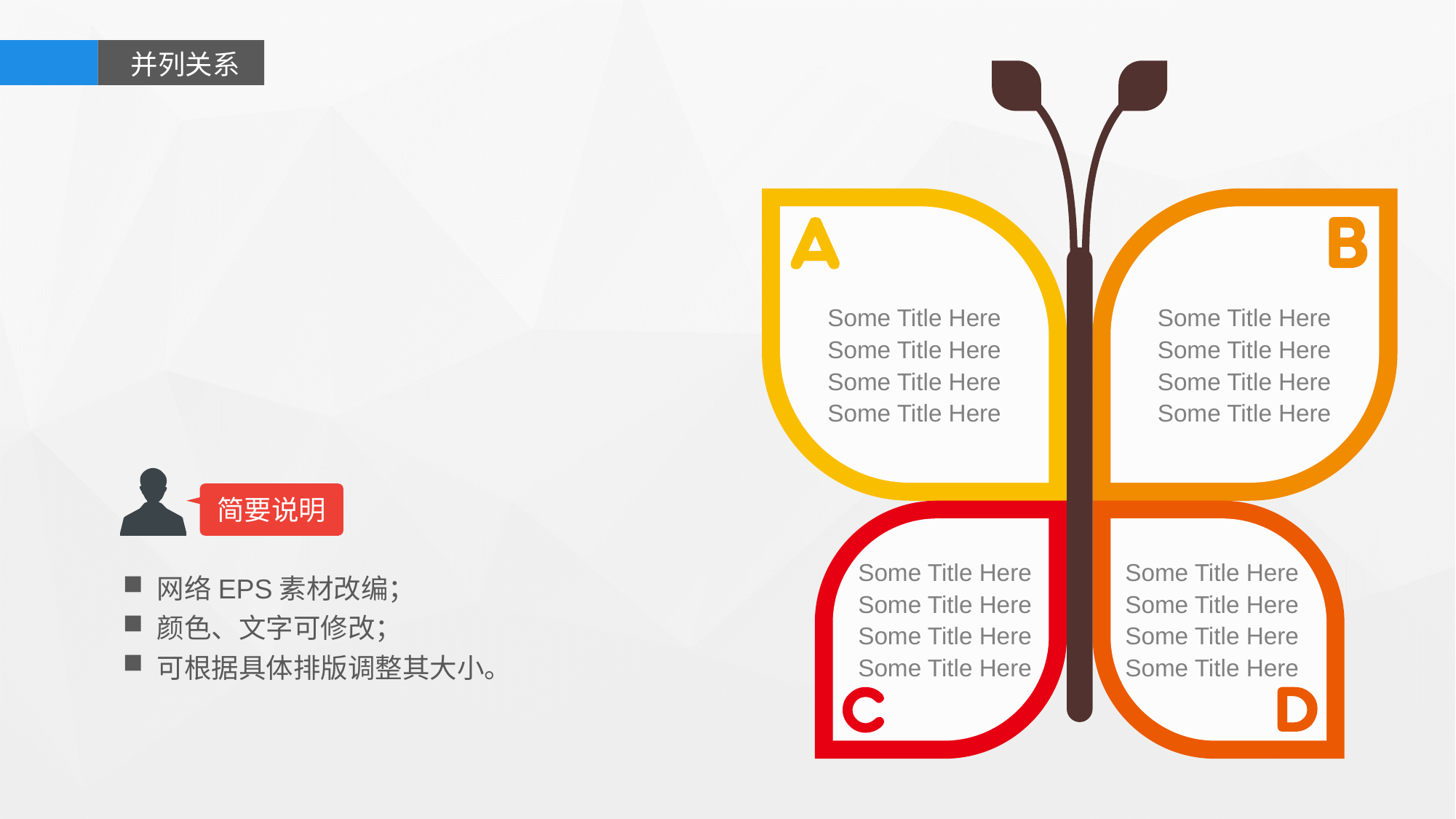

并列关系

Some Title Here
Some Title Here
Some Title Here
Some Title Here
Some Title Here
Some Title Here
Some Title Here
Some Title Here

简要说明

Some Title Here
Some Title Here
网络EPS素材改编；
颜色、文字可修改；
可根据具体排版调整其大小。
Some Title Here
Some Title Here
Some Title Here
Some Title Here
Some Title Here
Some Title Here